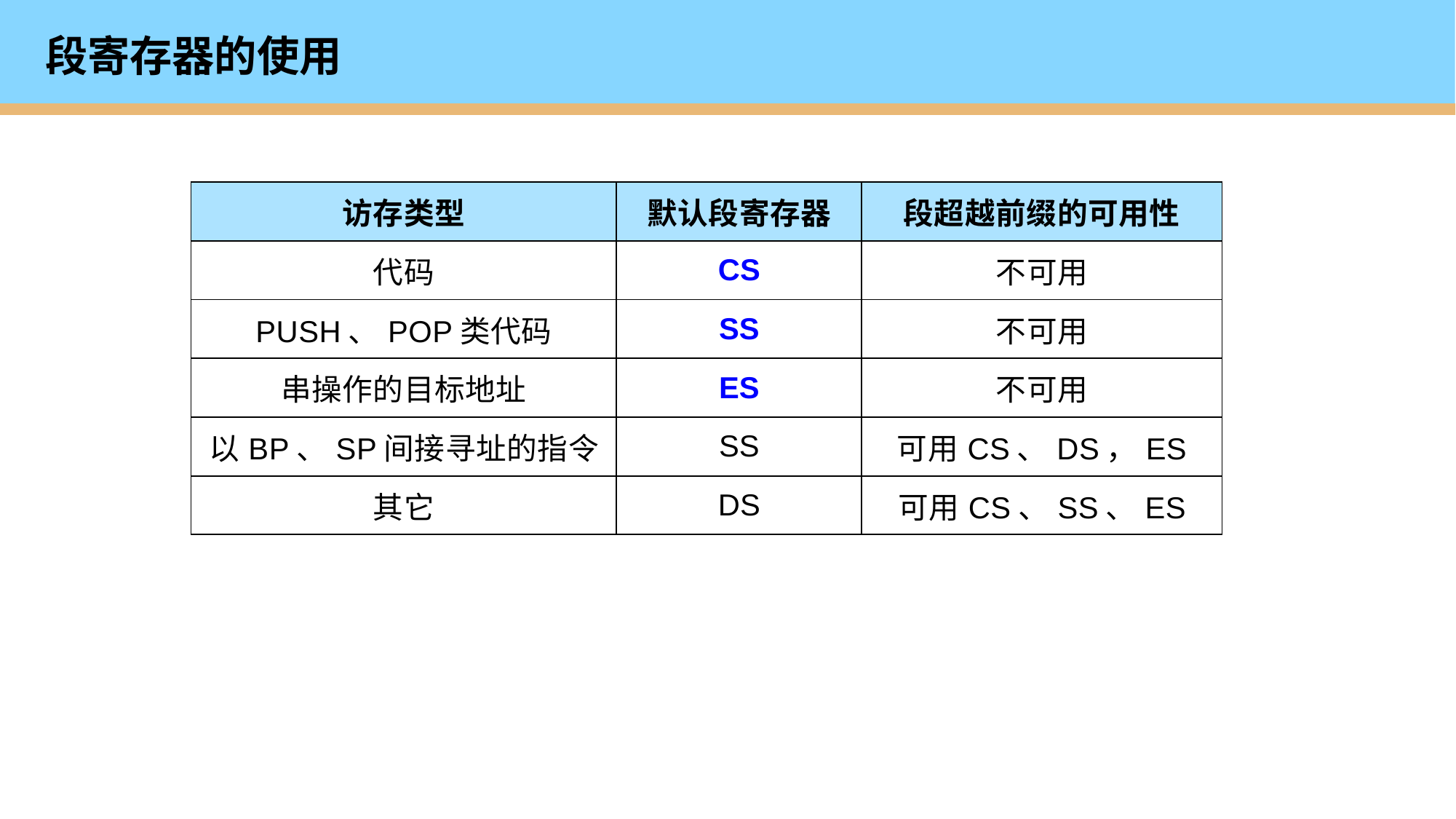

# 段寄存器的使用
| 访存类型 | 默认段寄存器 | 段超越前缀的可用性 |
| --- | --- | --- |
| 代码 | CS | 不可用 |
| PUSH、POP类代码 | SS | 不可用 |
| 串操作的目标地址 | ES | 不可用 |
| 以BP、SP间接寻址的指令 | SS | 可用CS、DS，ES |
| 其它 | DS | 可用CS、SS、ES |
55